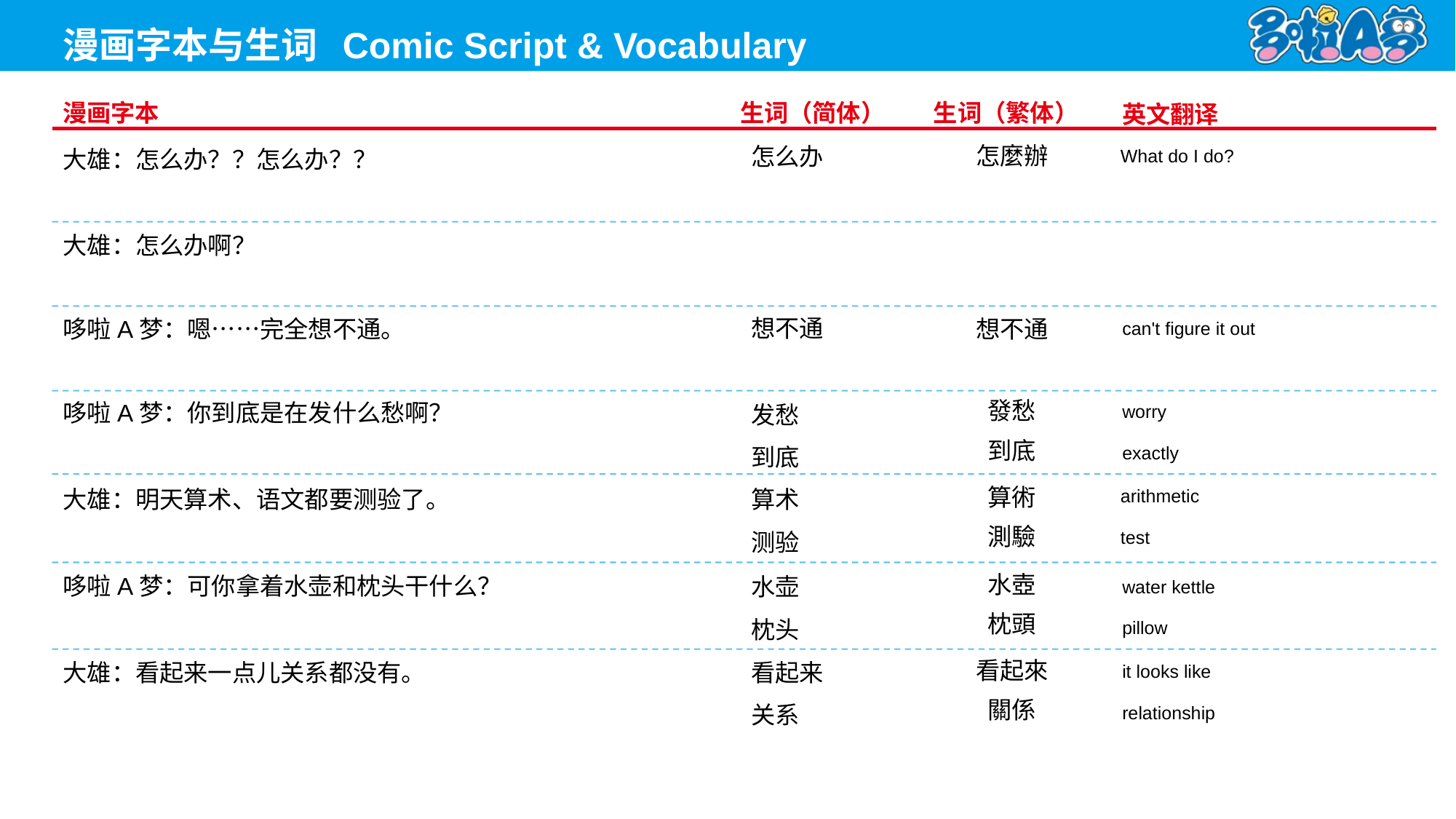

What do I do?
怎麼辦
怎么办
大雄：怎么办？？怎么办？？

大雄：怎么办啊？

can't figure it out
想不通
想不通
哆啦A梦：嗯……完全想不通。

發愁
worry
发愁
哆啦A梦：你到底是在发什么愁啊？
到底
exactly
到底
arithmetic
算術
算术
大雄：明天算术、语文都要测验了。
測驗
test
测验
水壺
water kettle
水壶
哆啦A梦：可你拿着水壶和枕头干什么？
枕頭
pillow
枕头
看起來
it looks like
看起来
大雄：看起来一点儿关系都没有。
關係
relationship
关系